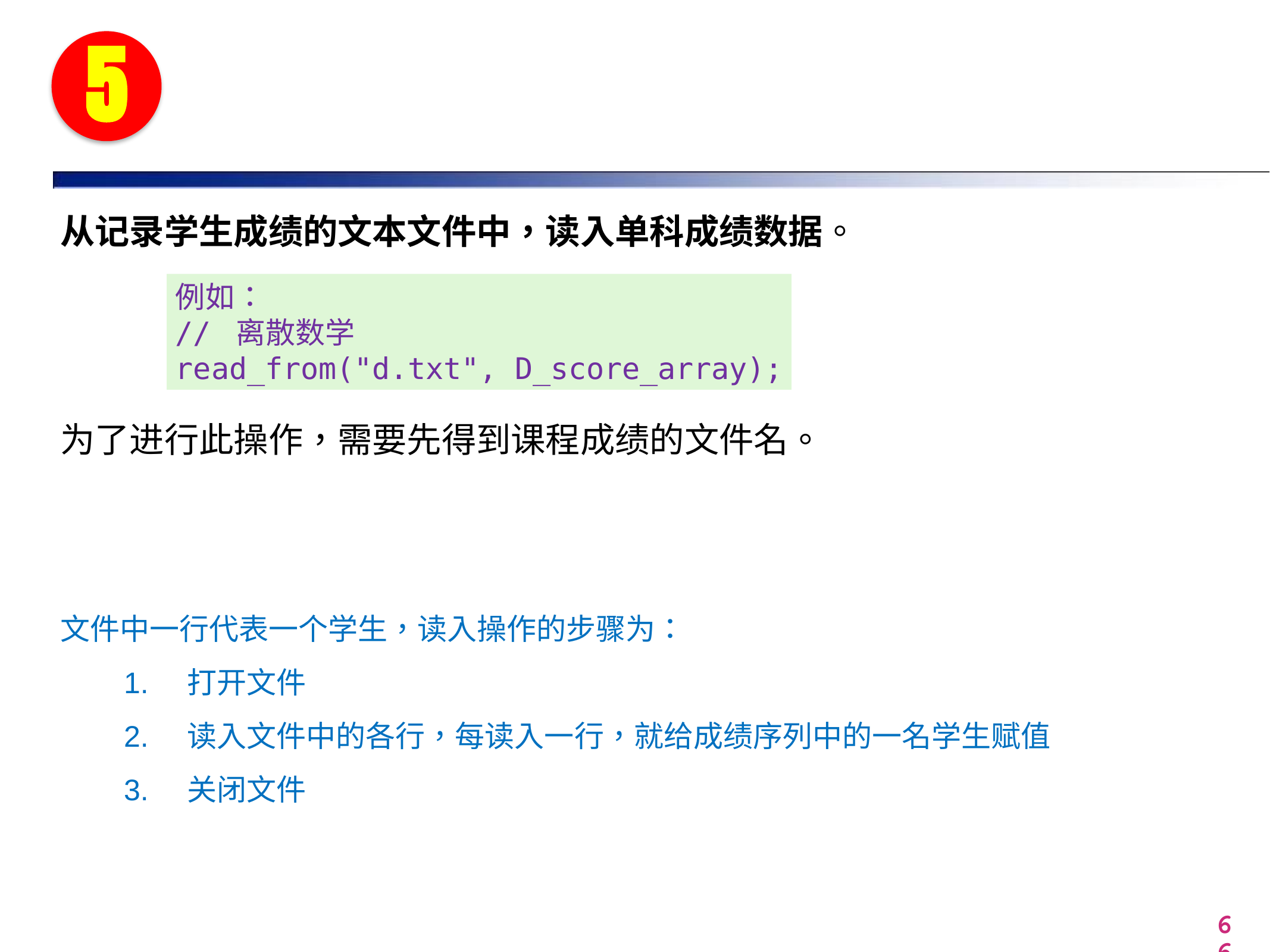

5
从记录学生成绩的文本文件中，读入单科成绩数据。

为了进行此操作，需要先得到课程成绩的文件名。
例如：
// 离散数学
read_from("d.txt", D_score_array);
文件中一行代表一个学生，读入操作的步骤为：
打开文件
读入文件中的各行，每读入一行，就给成绩序列中的一名学生赋值
关闭文件
66